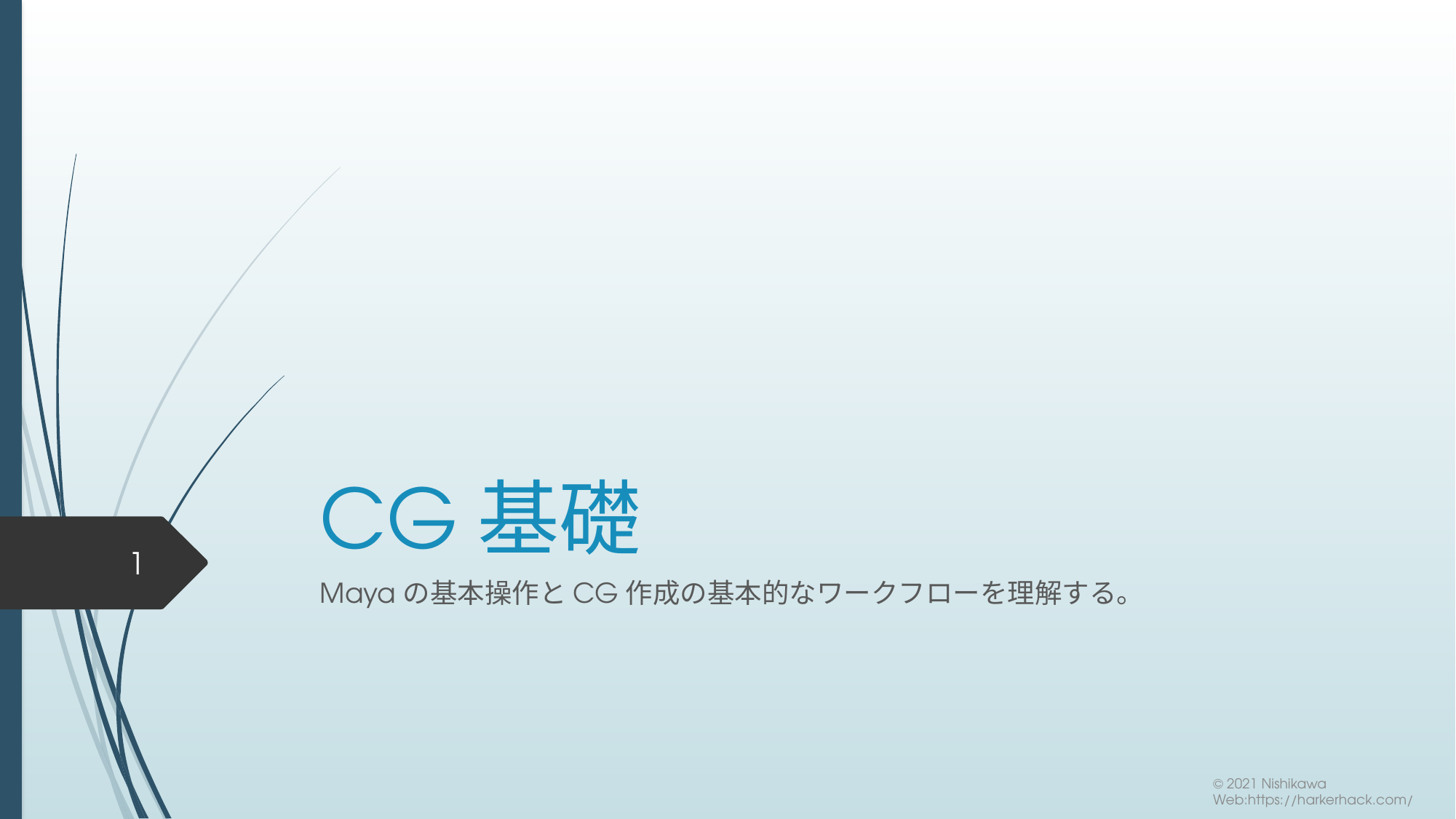

# CG基礎
1
Mayaの基本操作とCG作成の基本的なワークフローを理解する。
© 2021 Nishikawa   Web:https://harkerhack.com/